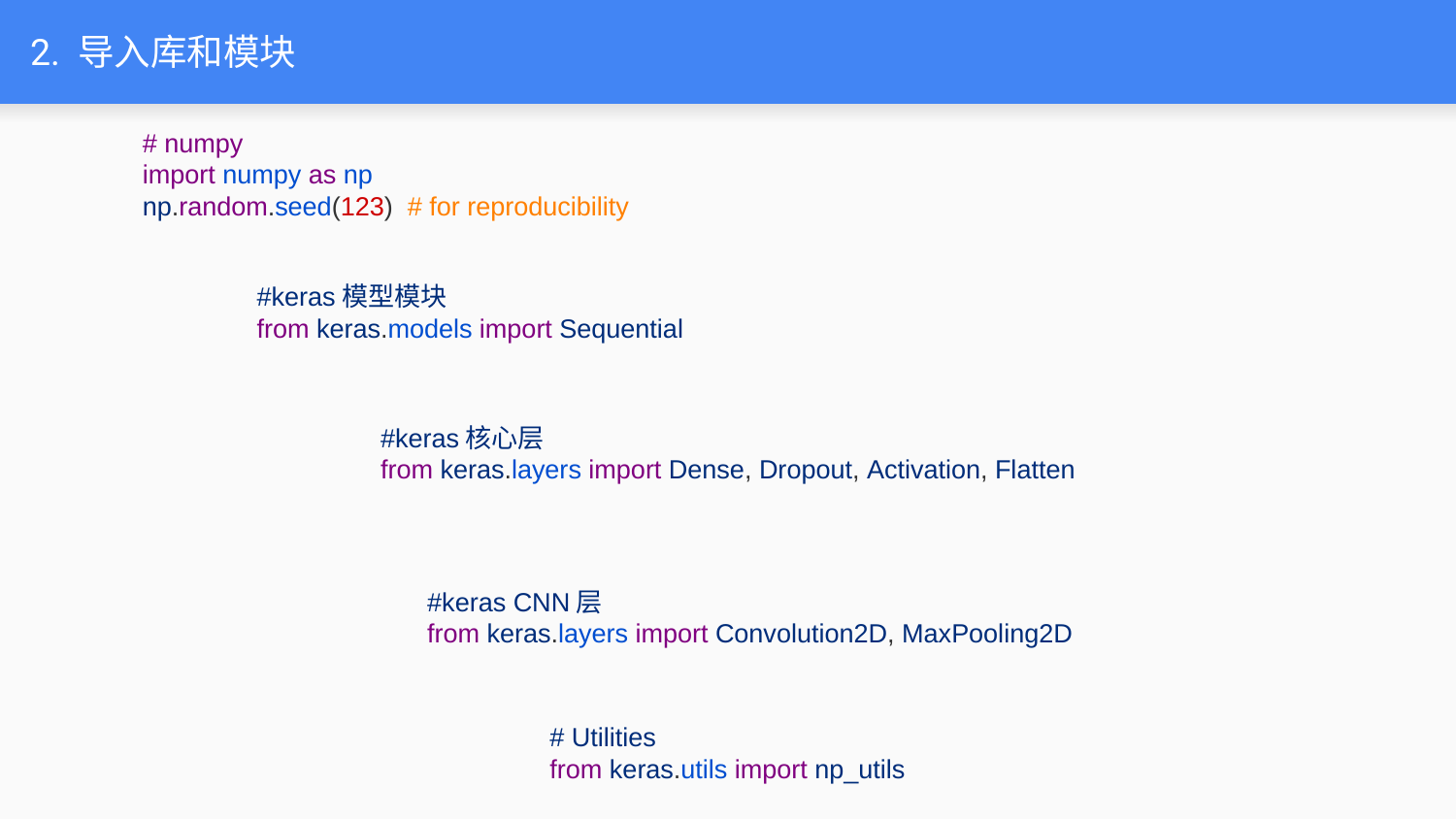

# 2. 导入库和模块
# numpy
import numpy as np
np.random.seed(123)  # for reproducibility
#keras模型模块
from keras.models import Sequential
#keras核心层
from keras.layers import Dense, Dropout, Activation, Flatten
#keras CNN层
from keras.layers import Convolution2D, MaxPooling2D
# Utilities
from keras.utils import np_utils